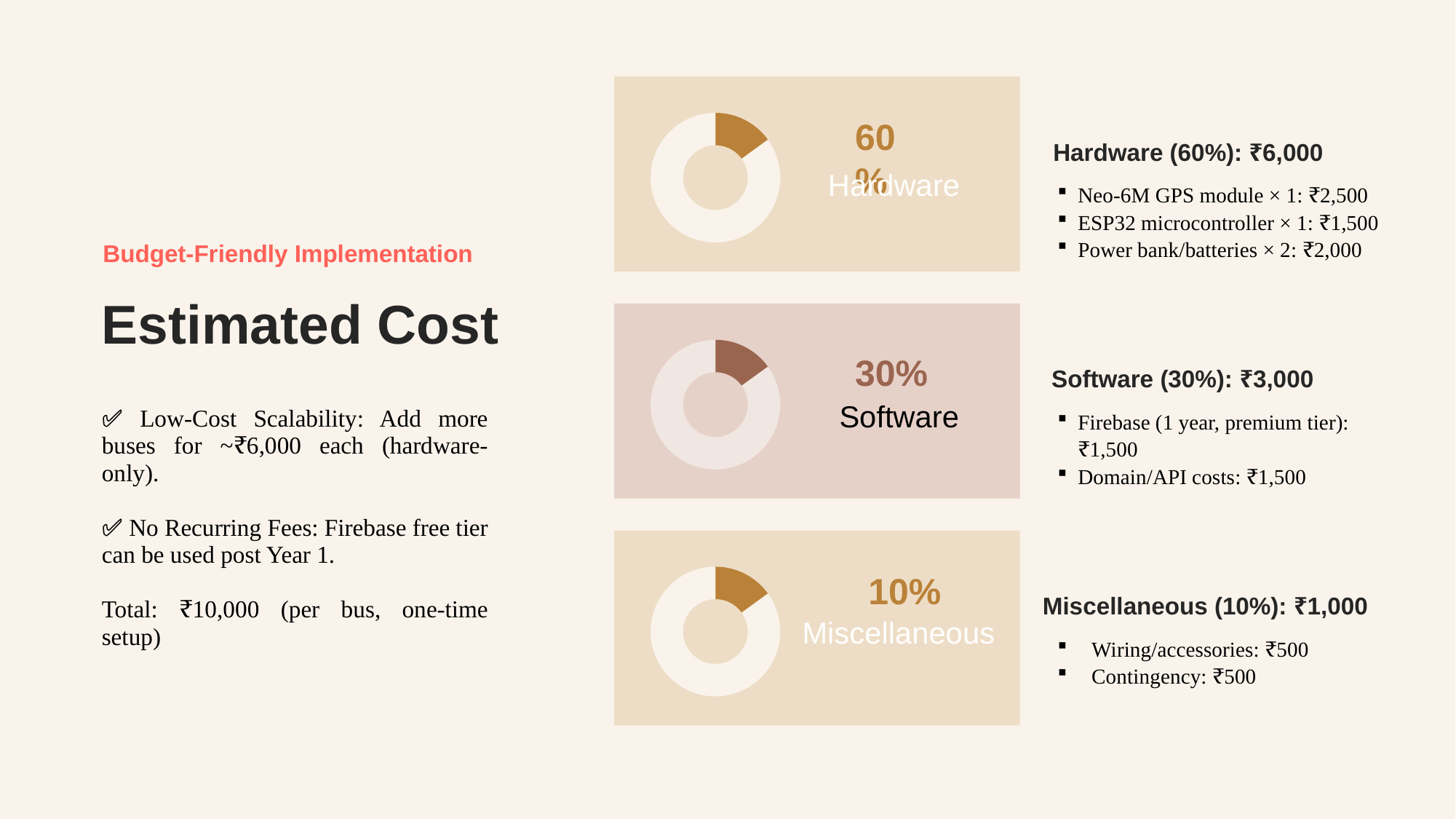

### Chart

| Category | 销售额 |
|---|---|
| 第一季度 | 0.85 |
| 第二季度 | 0.15 |
60%
Hardware (60%): ₹6,000
Hardware
Neo-6M GPS module × 1: ₹2,500
ESP32 microcontroller × 1: ₹1,500
Power bank/batteries × 2: ₹2,000
Budget-Friendly Implementation
Estimated Cost
✅ Low-Cost Scalability: Add more buses for ~₹6,000 each (hardware-only).

✅ No Recurring Fees: Firebase free tier can be used post Year 1.

Total: ₹10,000 (per bus, one-time setup)

### Chart

| Category | 销售额 |
|---|---|
| 第一季度 | 0.85 |
| 第二季度 | 0.15 |
30%
Software (30%): ₹3,000
Software
Firebase (1 year, premium tier): ₹1,500
Domain/API costs: ₹1,500

### Chart

| Category | 销售额 |
|---|---|
| 第一季度 | 0.85 |
| 第二季度 | 0.15 |
10%
Miscellaneous (10%): ₹1,000
Miscellaneous
Wiring/accessories: ₹500
Contingency: ₹500